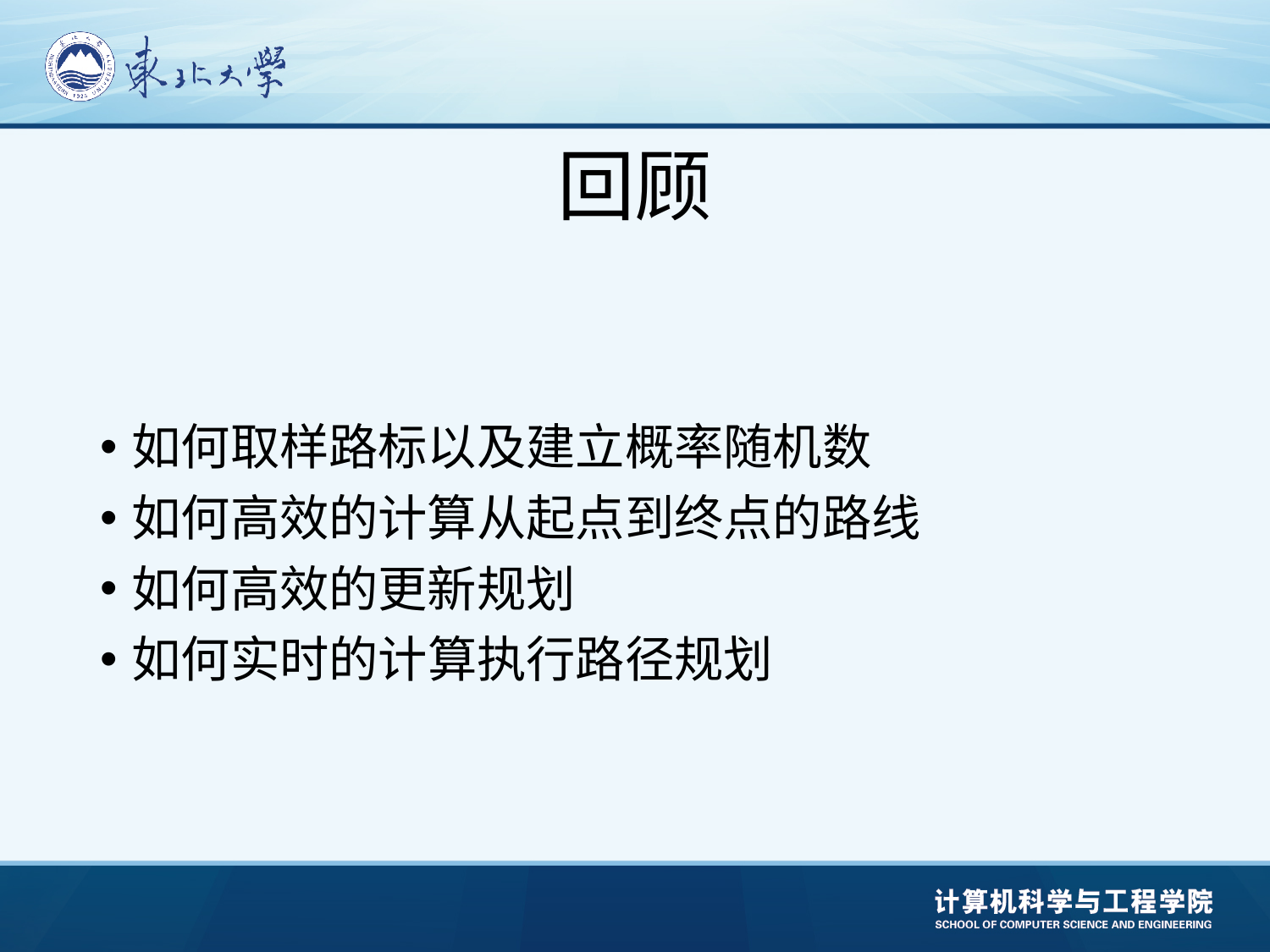

# 回顾
如何取样路标以及建立概率随机数
如何高效的计算从起点到终点的路线
如何高效的更新规划
如何实时的计算执行路径规划